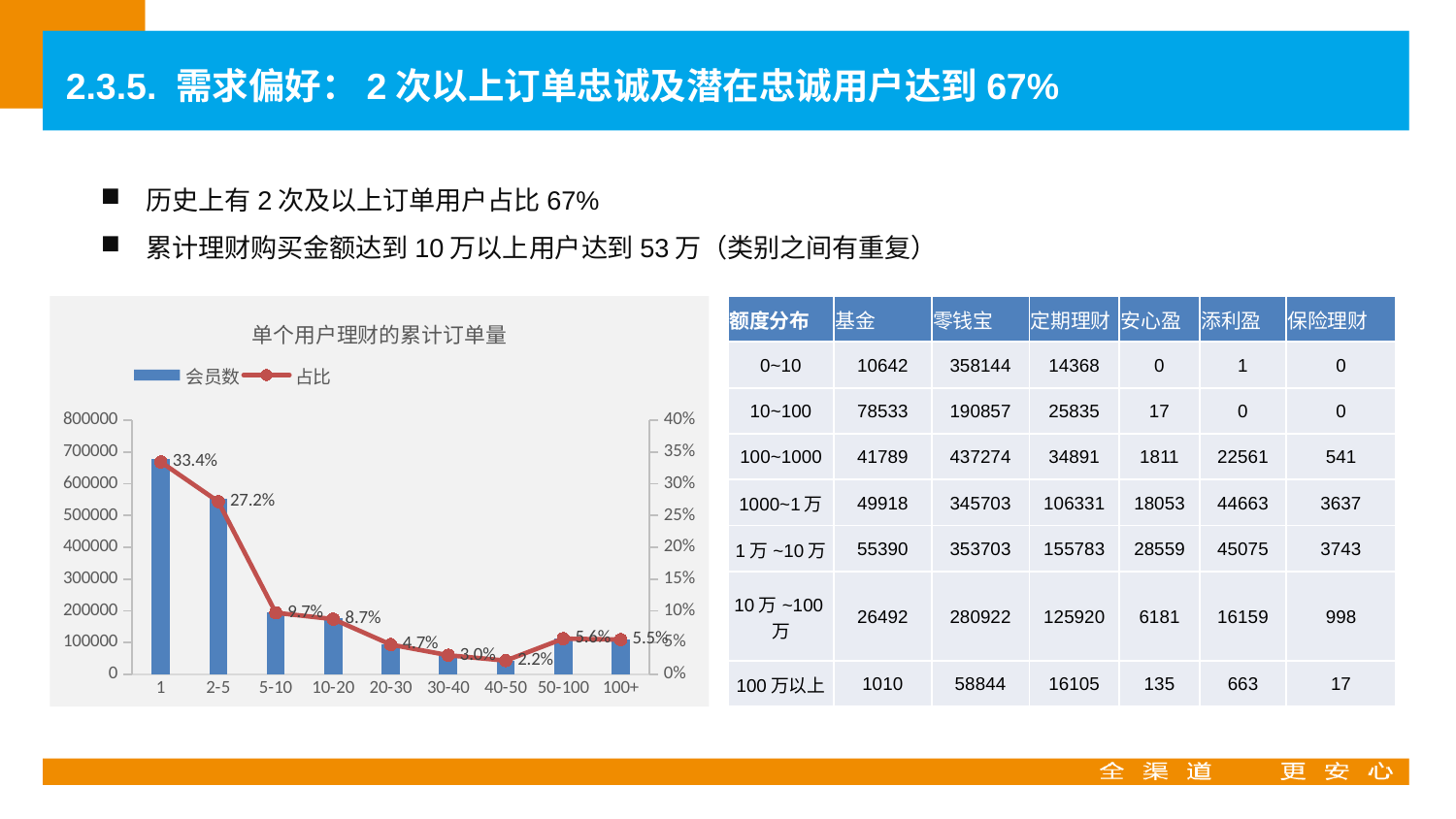

2.3.5. 需求偏好：2次以上订单忠诚及潜在忠诚用户达到67%
历史上有2次及以上订单用户占比67%
累计理财购买金额达到10万以上用户达到53万（类别之间有重复）

### Chart: 单个用户理财的累计订单量

| Category |  |  |
|---|---|---|
| 1 | 678828.0 | 0.33436162861087537 |
| 2-5 | 552020.0 | 0.27190143339074907 |
| 5-10 | 196882.0 | 0.09697564944900088 |
| 10-20 | 176559.0 | 0.08696540918451735 |
| 20-30 | 95305.0 | 0.04694316530072342 |
| 30-40 | 61306.0 | 0.030196712574640888 |
| 40-50 | 44068.0 | 0.021706011316009438 |
| 50-100 | 114156.0 | 0.056228361345883035 |
| 100+ | 111097.0 | 0.054721628827600545 |
| 额度分布 | 基金 | 零钱宝 | 定期理财 | 安心盈 | 添利盈 | 保险理财 |
| --- | --- | --- | --- | --- | --- | --- |
| 0~10 | 10642 | 358144 | 14368 | 0 | 1 | 0 |
| 10~100 | 78533 | 190857 | 25835 | 17 | 0 | 0 |
| 100~1000 | 41789 | 437274 | 34891 | 1811 | 22561 | 541 |
| 1000~1万 | 49918 | 345703 | 106331 | 18053 | 44663 | 3637 |
| 1万~10万 | 55390 | 353703 | 155783 | 28559 | 45075 | 3743 |
| 10万~100万 | 26492 | 280922 | 125920 | 6181 | 16159 | 998 |
| 100万以上 | 1010 | 58844 | 16105 | 135 | 663 | 17 |